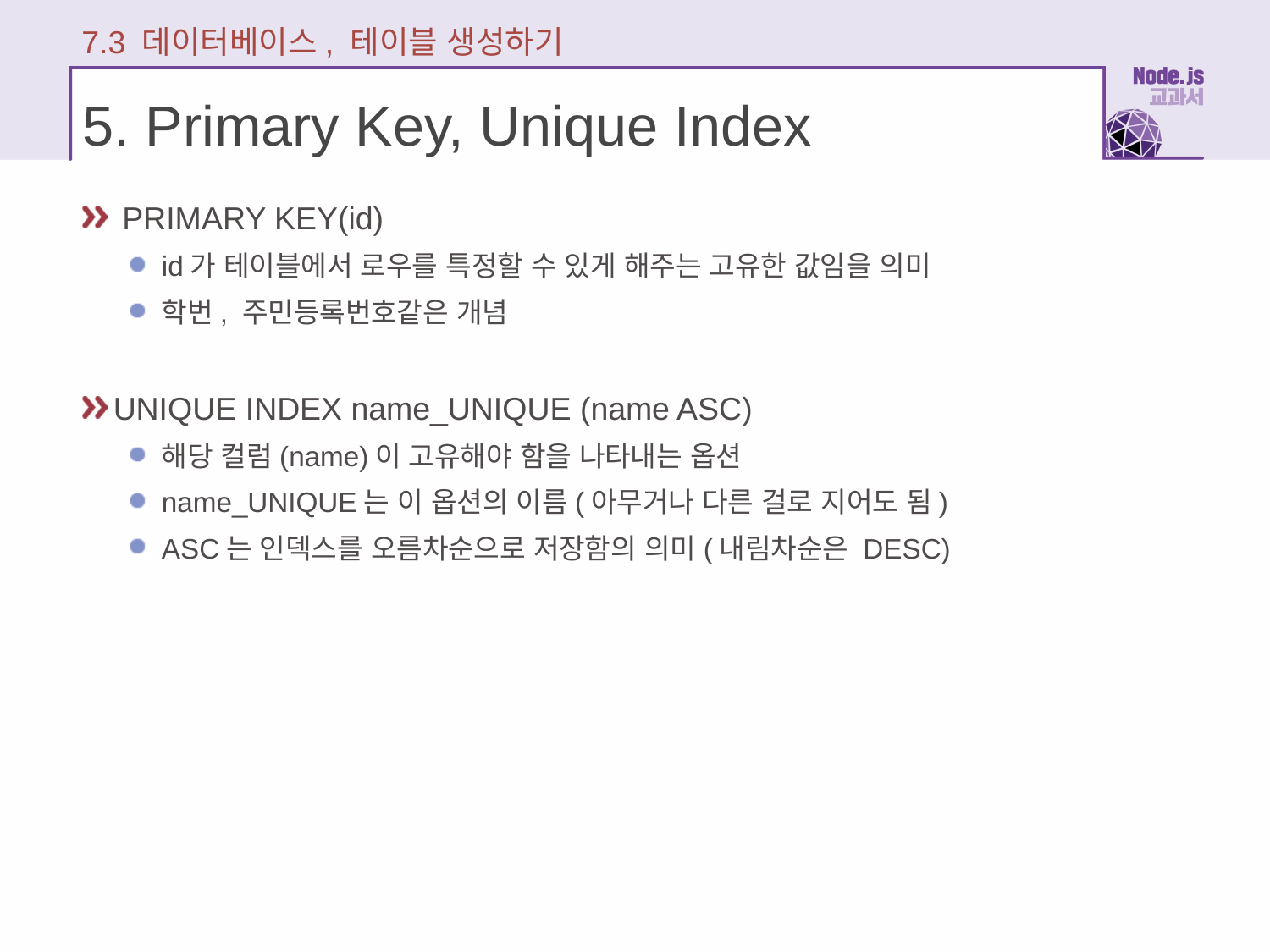

7.3 데이터베이스, 테이블 생성하기
# 5. Primary Key, Unique Index
 PRIMARY KEY(id)
id가 테이블에서 로우를 특정할 수 있게 해주는 고유한 값임을 의미
학번, 주민등록번호같은 개념

UNIQUE INDEX name_UNIQUE (name ASC)
해당 컬럼(name)이 고유해야 함을 나타내는 옵션
name_UNIQUE는 이 옵션의 이름(아무거나 다른 걸로 지어도 됨)
ASC는 인덱스를 오름차순으로 저장함의 의미(내림차순은 DESC)